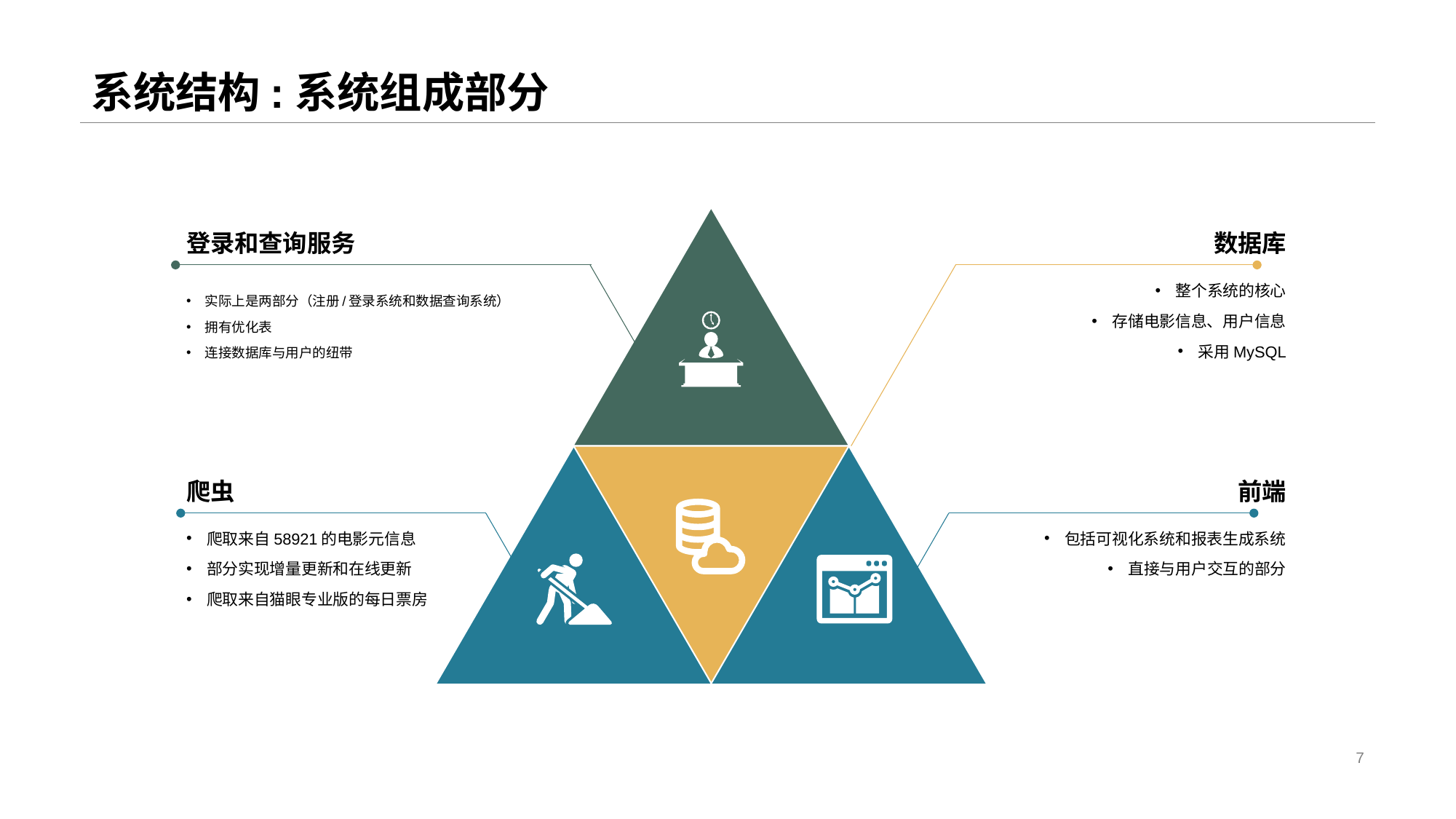

# 系统结构:系统组成部分

数据库
登录和查询服务
实际上是两部分（注册/登录系统和数据查询系统）
拥有优化表
连接数据库与用户的纽带
整个系统的核心
存储电影信息、用户信息
采用MySQL

前端
爬虫

爬取来自58921的电影元信息
部分实现增量更新和在线更新
爬取来自猫眼专业版的每日票房

包括可视化系统和报表生成系统
直接与用户交互的部分

7